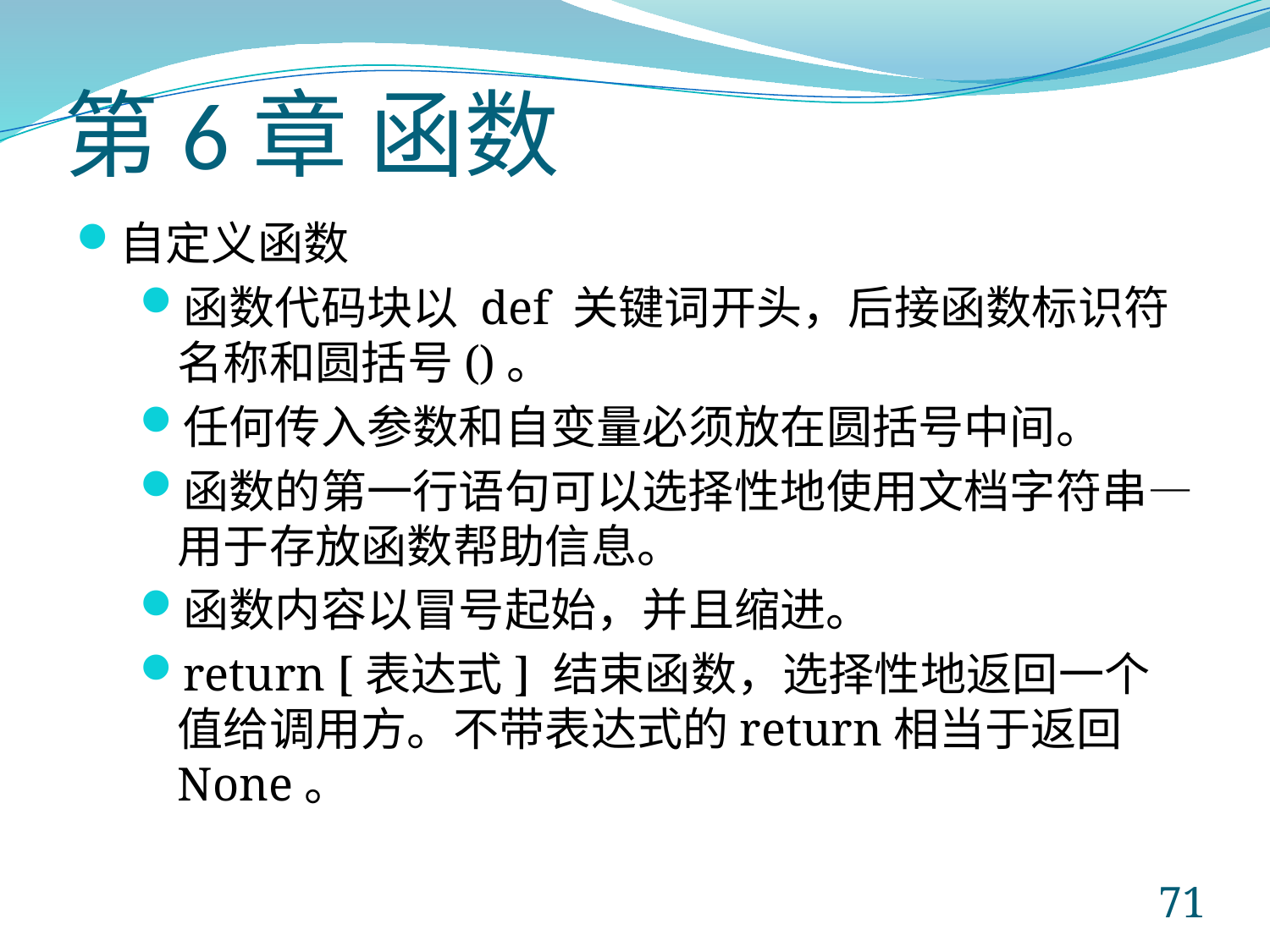

# 第6章 函数
自定义函数
函数代码块以 def 关键词开头，后接函数标识符名称和圆括号()。
任何传入参数和自变量必须放在圆括号中间。
函数的第一行语句可以选择性地使用文档字符串—用于存放函数帮助信息。
函数内容以冒号起始，并且缩进。
return [表达式] 结束函数，选择性地返回一个值给调用方。不带表达式的return相当于返回None。

71